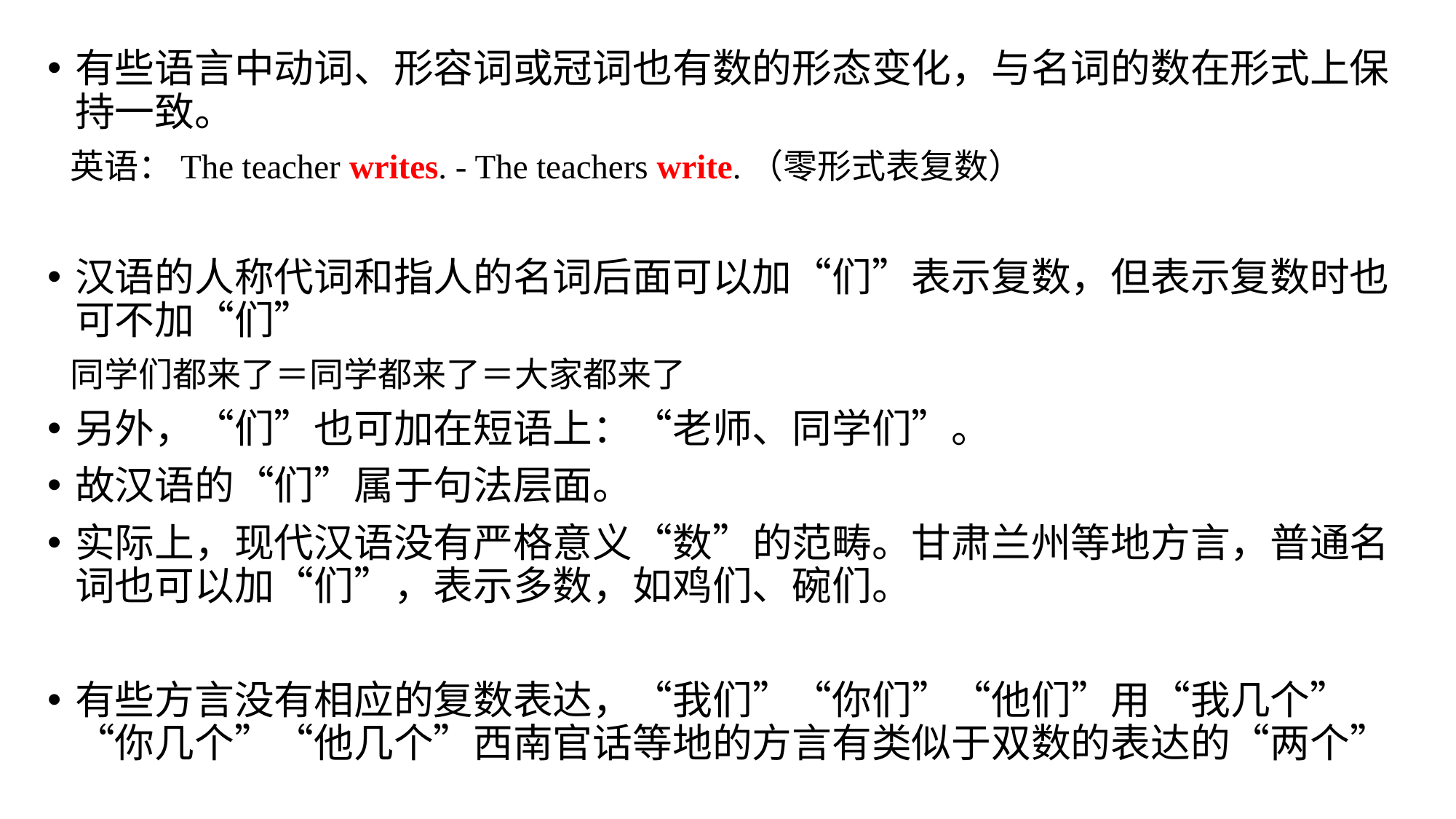

有些语言中动词、形容词或冠词也有数的形态变化，与名词的数在形式上保持一致。
  英语：The teacher writes. - The teachers write.（零形式表复数）

汉语的人称代词和指人的名词后面可以加“们”表示复数，但表示复数时也可不加“们”
  同学们都来了＝同学都来了＝大家都来了
另外，“们”也可加在短语上：“老师、同学们”。
故汉语的“们”属于句法层面。
实际上，现代汉语没有严格意义“数”的范畴。甘肃兰州等地方言，普通名词也可以加“们”，表示多数，如鸡们、碗们。

有些方言没有相应的复数表达，“我们”“你们”“他们”用“我几个”“你几个”“他几个”西南官话等地的方言有类似于双数的表达的“两个”